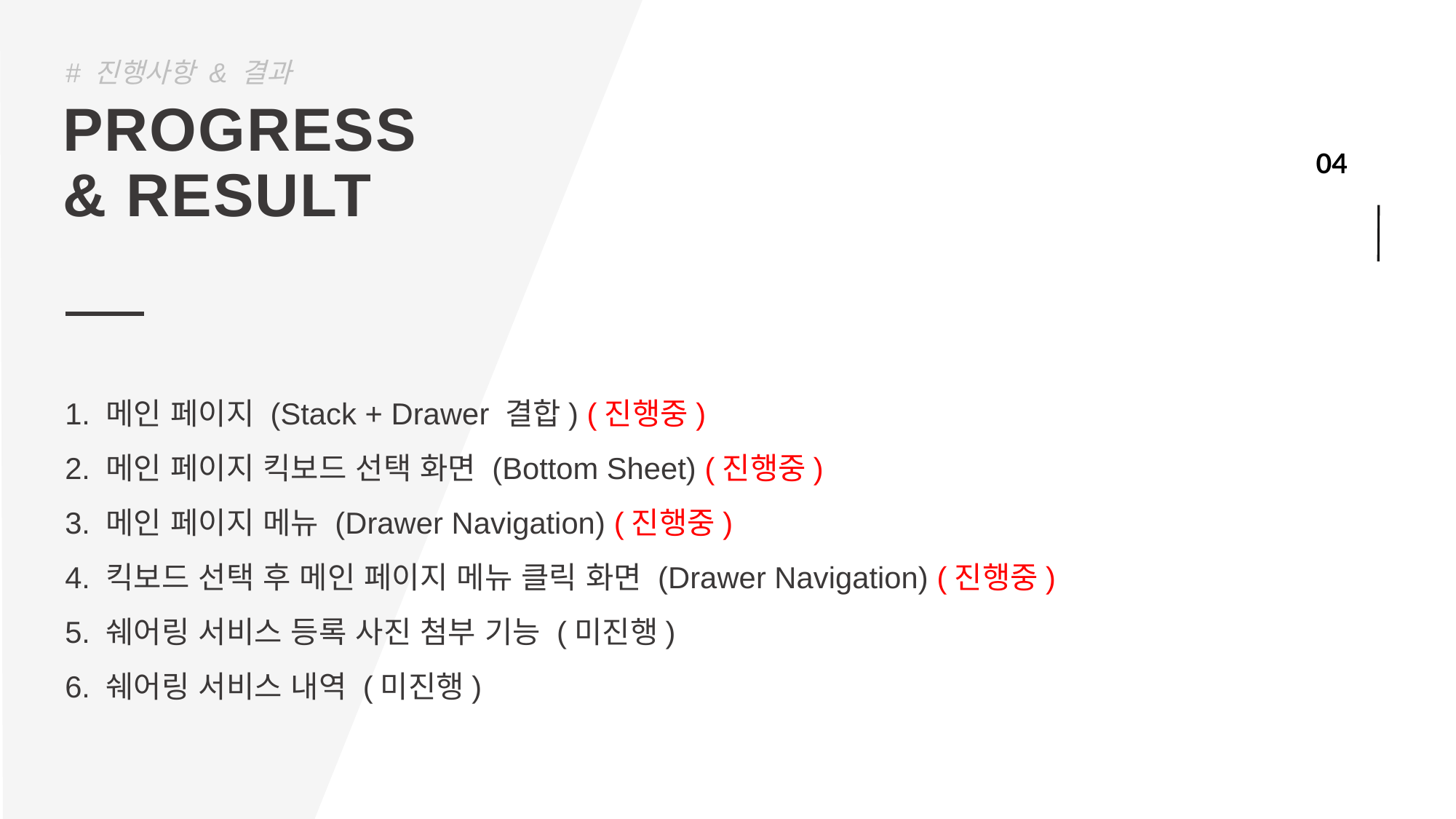

# 진행사항 & 결과
PROGRESS
& RESULT
메인 페이지 (Stack + Drawer 결합) (진행중)
메인 페이지 킥보드 선택 화면 (Bottom Sheet) (진행중)
메인 페이지 메뉴 (Drawer Navigation) (진행중)
킥보드 선택 후 메인 페이지 메뉴 클릭 화면 (Drawer Navigation) (진행중)
쉐어링 서비스 등록 사진 첨부 기능 (미진행)
쉐어링 서비스 내역 (미진행)